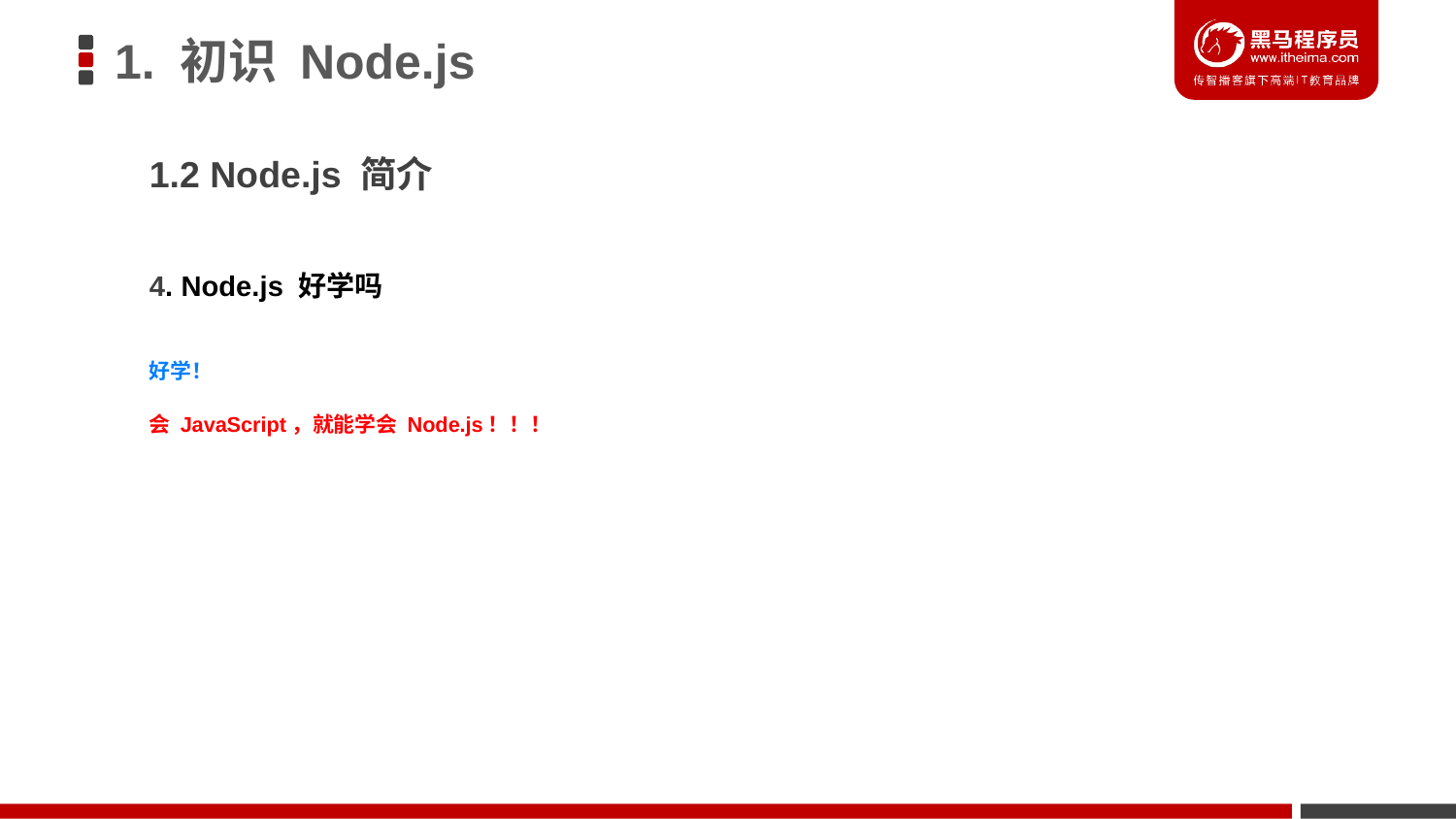

# 1. 初识 Node.js
1.2 Node.js 简介
4. Node.js 好学吗
好学！
会 JavaScript，就能学会 Node.js！！！